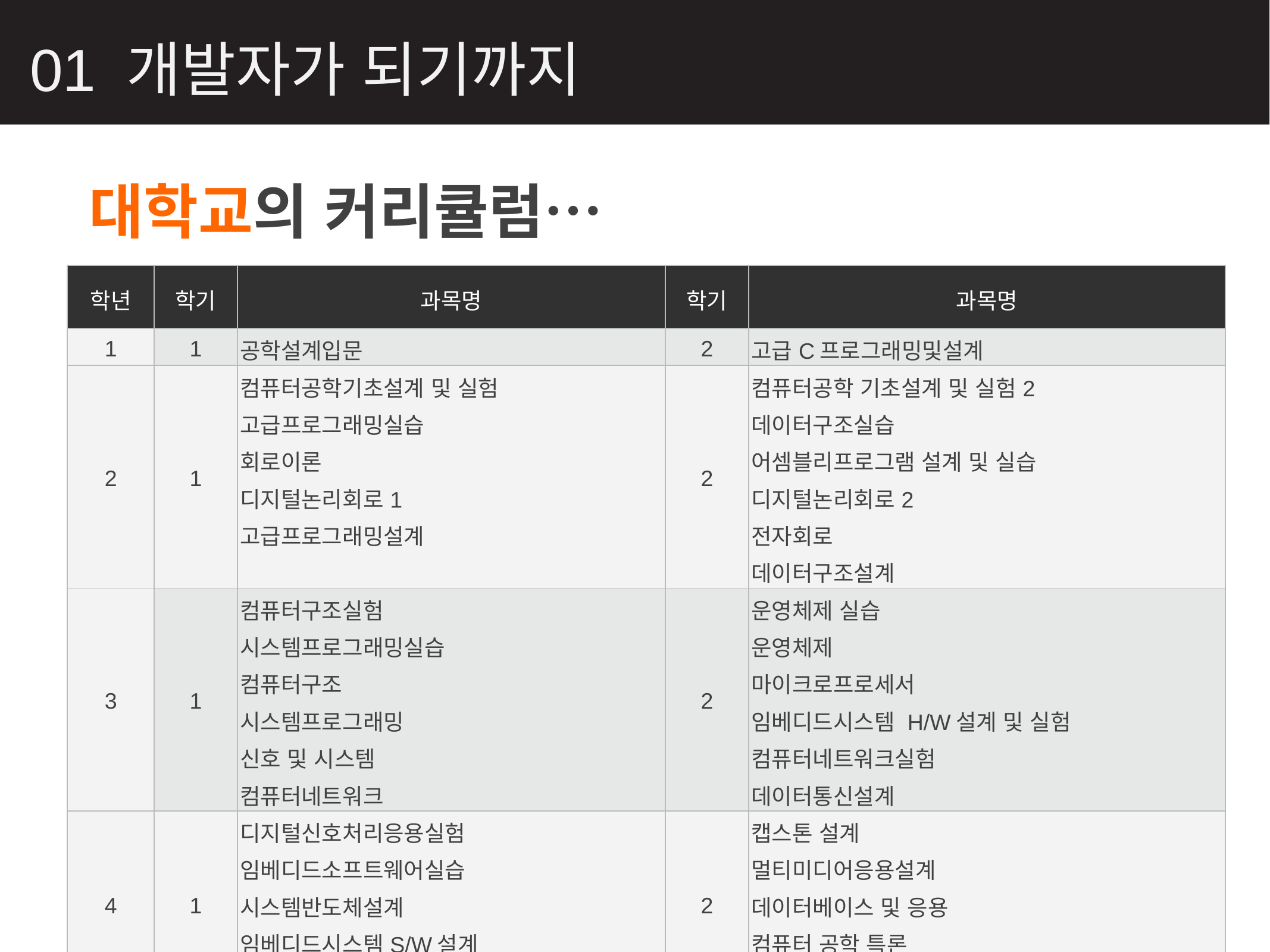

01 개발자가 되기까지
대학교의 커리큘럼…
| 학년 | 학기 | 과목명 | 학기 | 과목명 |
| --- | --- | --- | --- | --- |
| 1 | 1 | 공학설계입문 | 2 | 고급C프로그래밍및설계 |
| 2 | 1 | 컴퓨터공학기초설계 및 실험 고급프로그래밍실습 회로이론 디지털논리회로1 고급프로그래밍설계 | 2 | 컴퓨터공학 기초설계 및 실험2 데이터구조실습 어셈블리프로그램 설계 및 실습 디지털논리회로2 전자회로 데이터구조설계 |
| 3 | 1 | 컴퓨터구조실험 시스템프로그래밍실습 컴퓨터구조 시스템프로그래밍 신호 및 시스템 컴퓨터네트워크 | 2 | 운영체제 실습 운영체제 마이크로프로세서 임베디드시스템 H/W설계 및 실험 컴퓨터네트워크실험 데이터통신설계 |
| 4 | 1 | 디지털신호처리응용실험 임베디드소프트웨어실습 시스템반도체설계 임베디드시스템S/W설계 컴파일러 | 2 | 캡스톤 설계 멀티미디어응용설계 데이터베이스 및 응용 컴퓨터 공학 특론 |